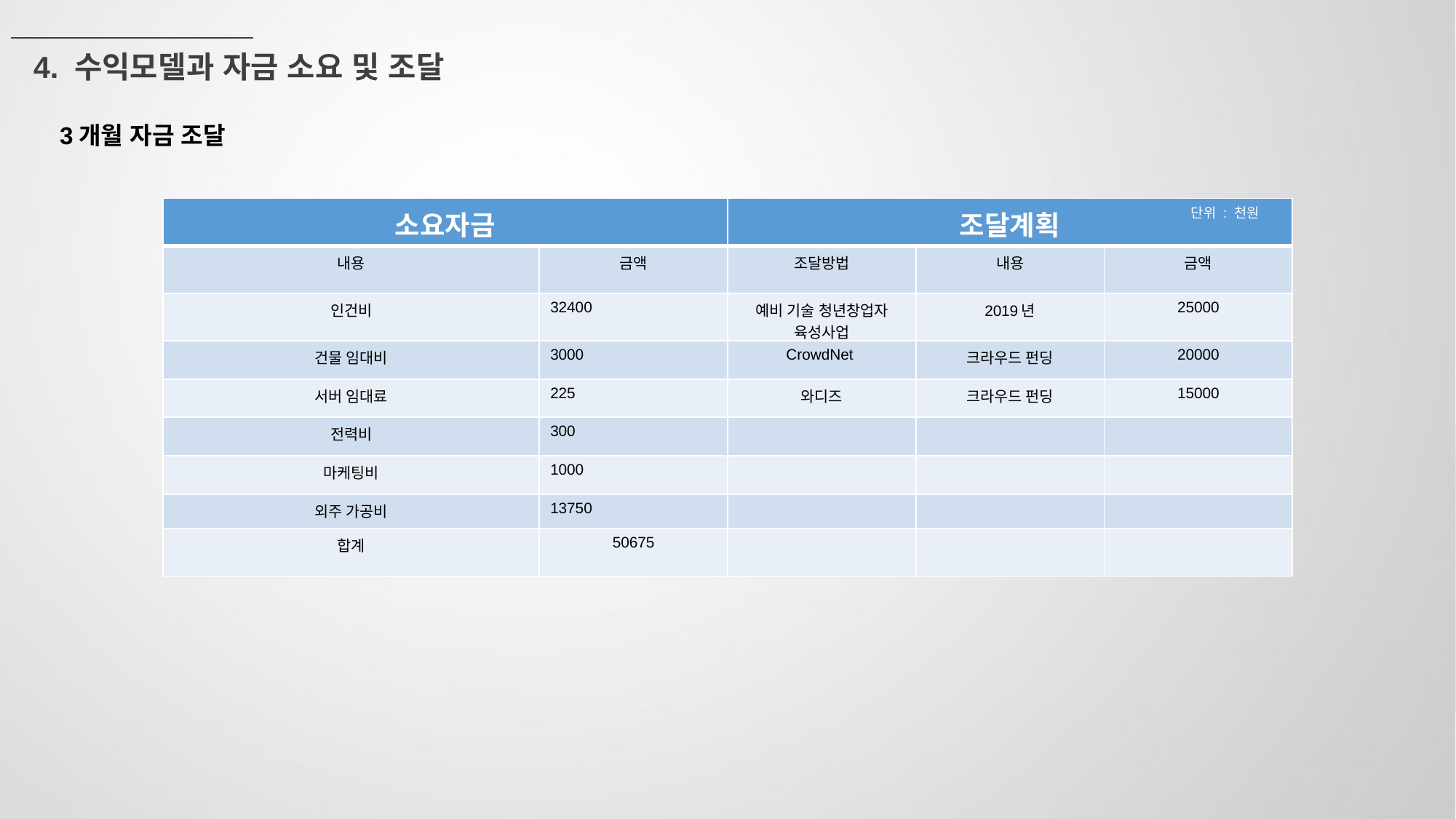

4. 수익모델과 자금 소요 및 조달
3개월 자금 조달
| 소요자금 |  | 조달계획 |  |  |
| --- | --- | --- | --- | --- |
| 내용 | 금액 | 조달방법 | 내용 | 금액 |
| 인건비 | 32400 | 예비 기술 청년창업자 육성사업 | 2019년 | 25000 |
| 건물 임대비 | 3000 | CrowdNet | 크라우드 펀딩 | 20000 |
| 서버 임대료 | 225 | 와디즈 | 크라우드 펀딩 | 15000 |
| 전력비 | 300 |  |  |  |
| 마케팅비 | 1000 |  |  |  |
| 외주 가공비 | 13750 |  |  |  |
| 합계 | 50675 |  |  |  |
단위 : 천원